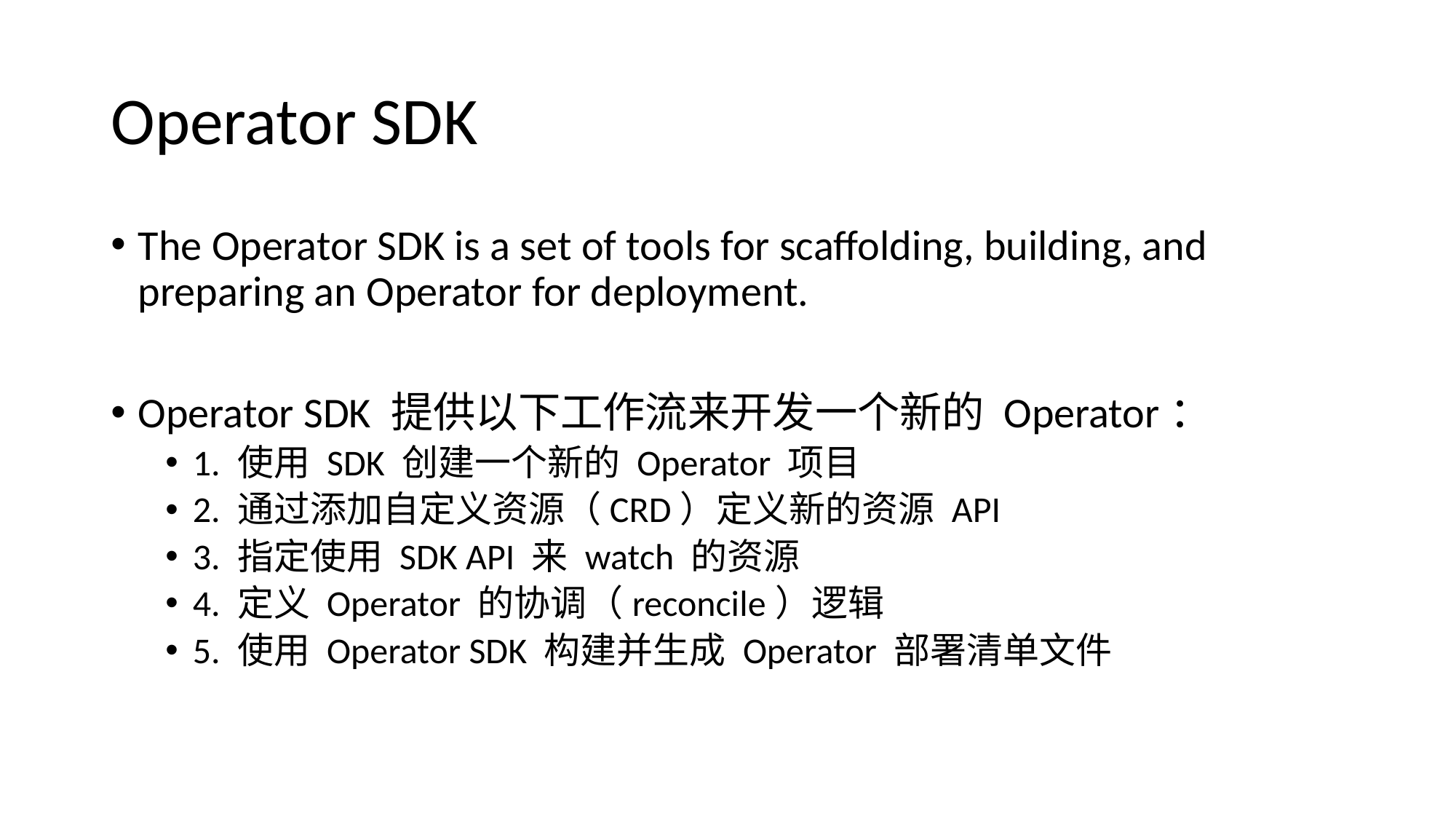

# Operator SDK
The Operator SDK is a set of tools for scaffolding, building, and preparing an Operator for deployment.

Operator SDK 提供以下工作流来开发一个新的 Operator：
1. 使用 SDK 创建一个新的 Operator 项目
2. 通过添加自定义资源（CRD）定义新的资源 API
3. 指定使用 SDK API 来 watch 的资源
4. 定义 Operator 的协调（reconcile）逻辑
5. 使用 Operator SDK 构建并生成 Operator 部署清单文件